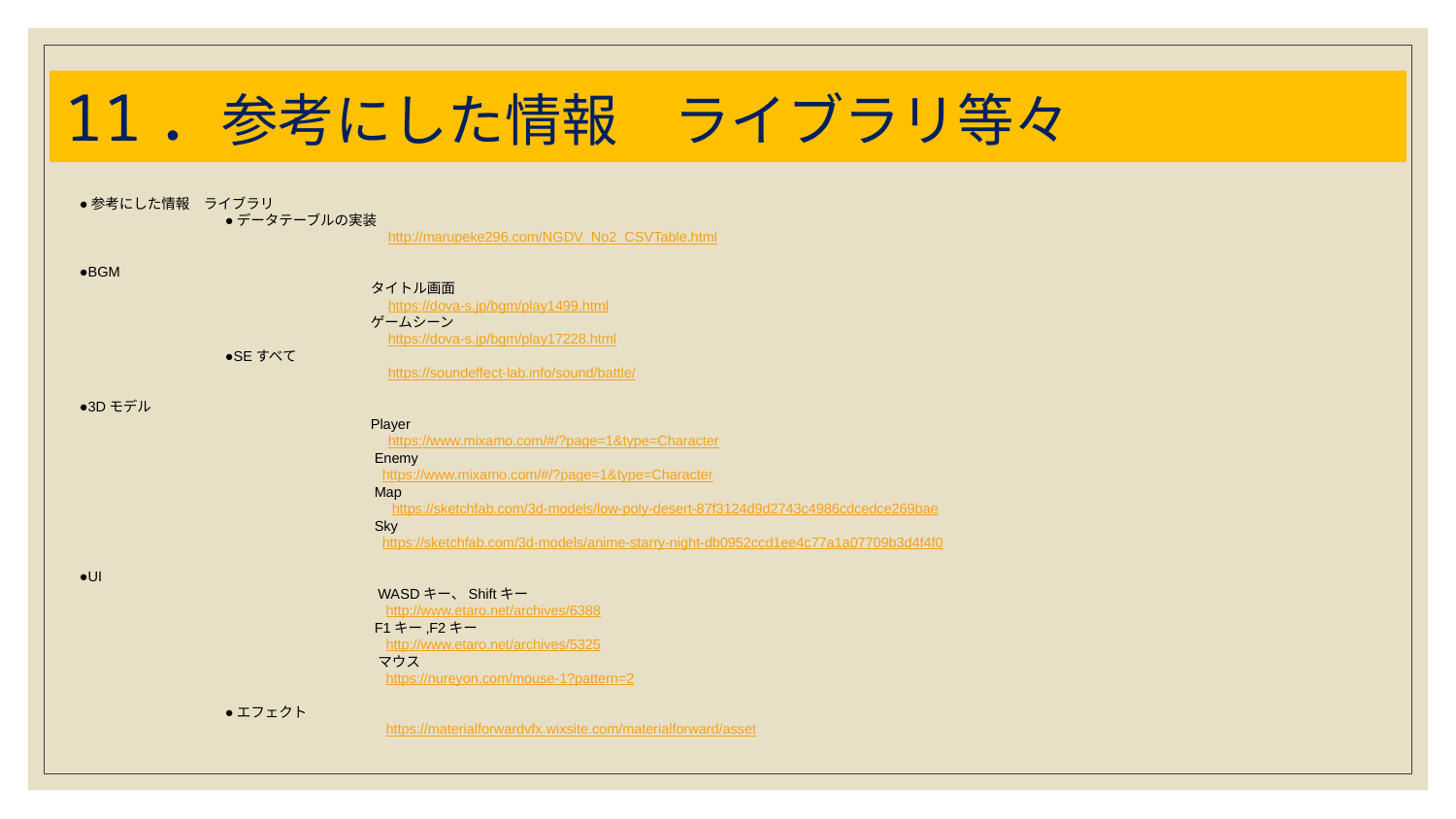

# 11．参考にした情報　ライブラリ等々
●参考にした情報　ライブラリ
	●データテーブルの実装
		　http://marupeke296.com/NGDV_No2_CSVTable.html

●BGM
		タイトル画面
		　https://dova-s.jp/bgm/play1499.html
		ゲームシーン
		　https://dova-s.jp/bgm/play17228.html
	●SEすべて
		　https://soundeffect-lab.info/sound/battle/

●3Dモデル
	　	Player
		　https://www.mixamo.com/#/?page=1&type=Character
	  	 Enemy
		   https://www.mixamo.com/#/?page=1&type=Character
		 Map
		　 https://sketchfab.com/3d-models/low-poly-desert-87f3124d9d2743c4986cdcedce269bae
	 	 Sky
		   https://sketchfab.com/3d-models/anime-starry-night-db0952ccd1ee4c77a1a07709b3d4f4f0

●UI
	　	 WASDキー、Shiftキー
		    http://www.etaro.net/archives/6388
		 F1キー,F2キー
		    http://www.etaro.net/archives/5325
		 マウス
		    https://nureyon.com/mouse-1?pattern=2

	●エフェクト
		    https://materialforwardvfx.wixsite.com/materialforward/asset